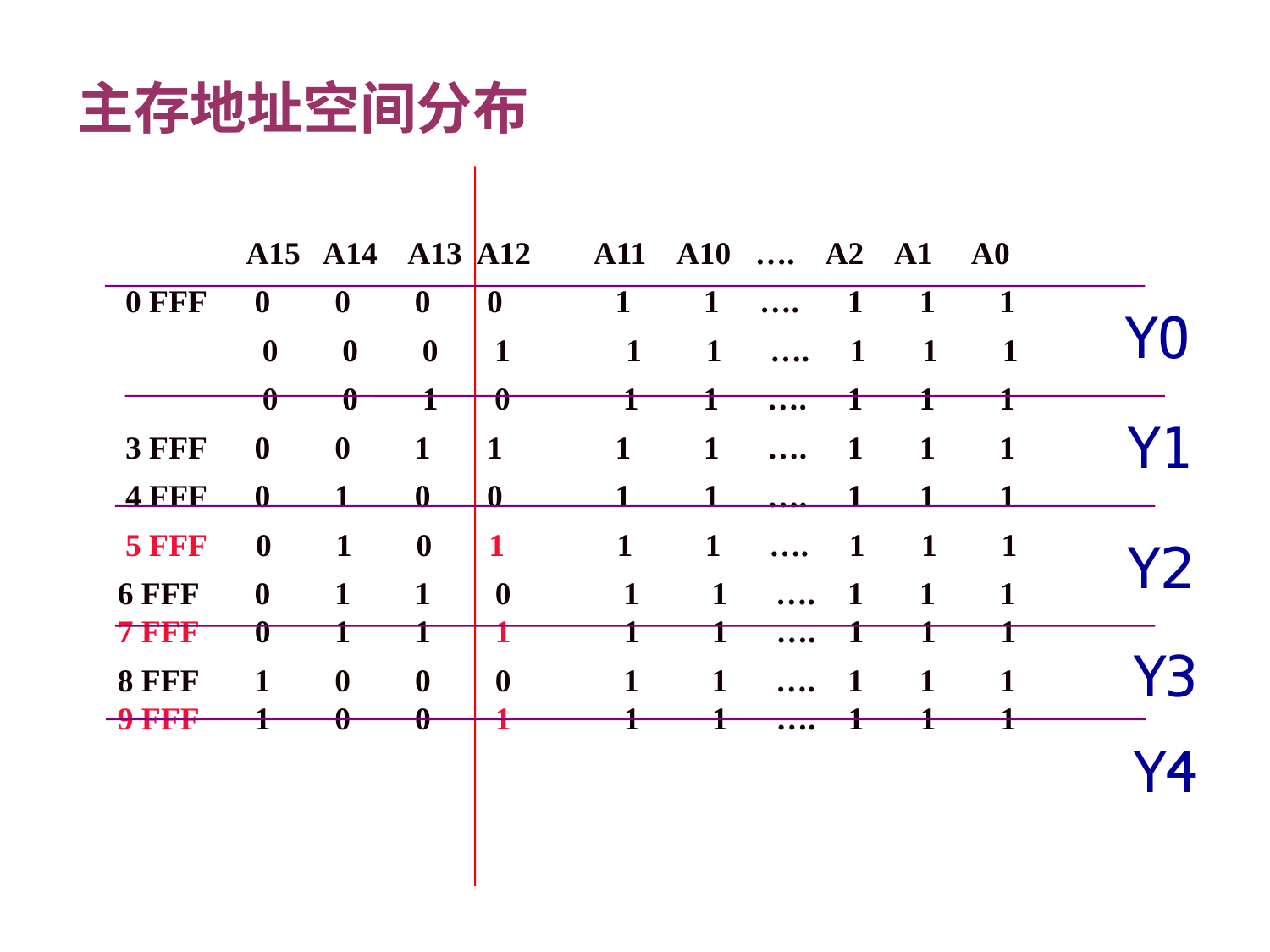

主存地址空间分布

                A15   A14    A13  A12        A11    A10   ….    A2    A1     A0
 0 FFF      0        0        0       0              1         1     ….      1       1        1
                  0        0        0       1              1        1      ….     1       1        1
                  0        0        1       0              1        1      ….     1       1        1
 3 FFF      0        0        1       1              1         1      ….     1       1        1
 4 FFF      0        1        0       0              1         1      ….     1       1        1
 5 FFF      0        1        0       1              1         1      ….     1       1        1
6 FFF       0        1        1        0              1         1      ….    1       1        1
7 FFF       0        1        1        1              1         1      ….    1       1        1
8 FFF       1        0        0        0              1         1      ….    1       1        1
9 FFF       1        0        0        1              1         1      ….    1       1        1

  Y0

Y1

Y2

Y3

Y4